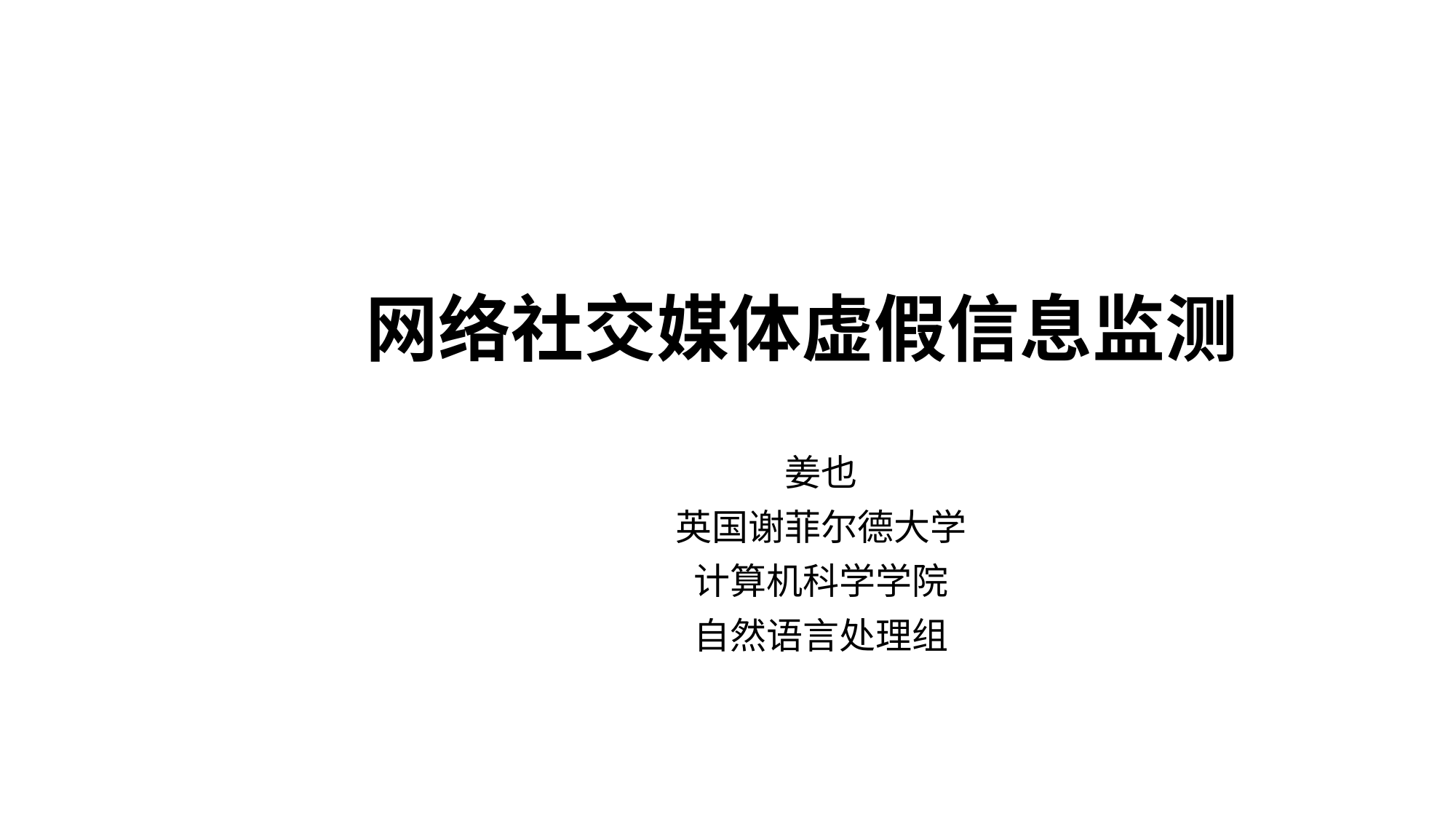

# 网络社交媒体虚假信息监测
姜也
英国谢菲尔德大学
计算机科学学院
自然语言处理组